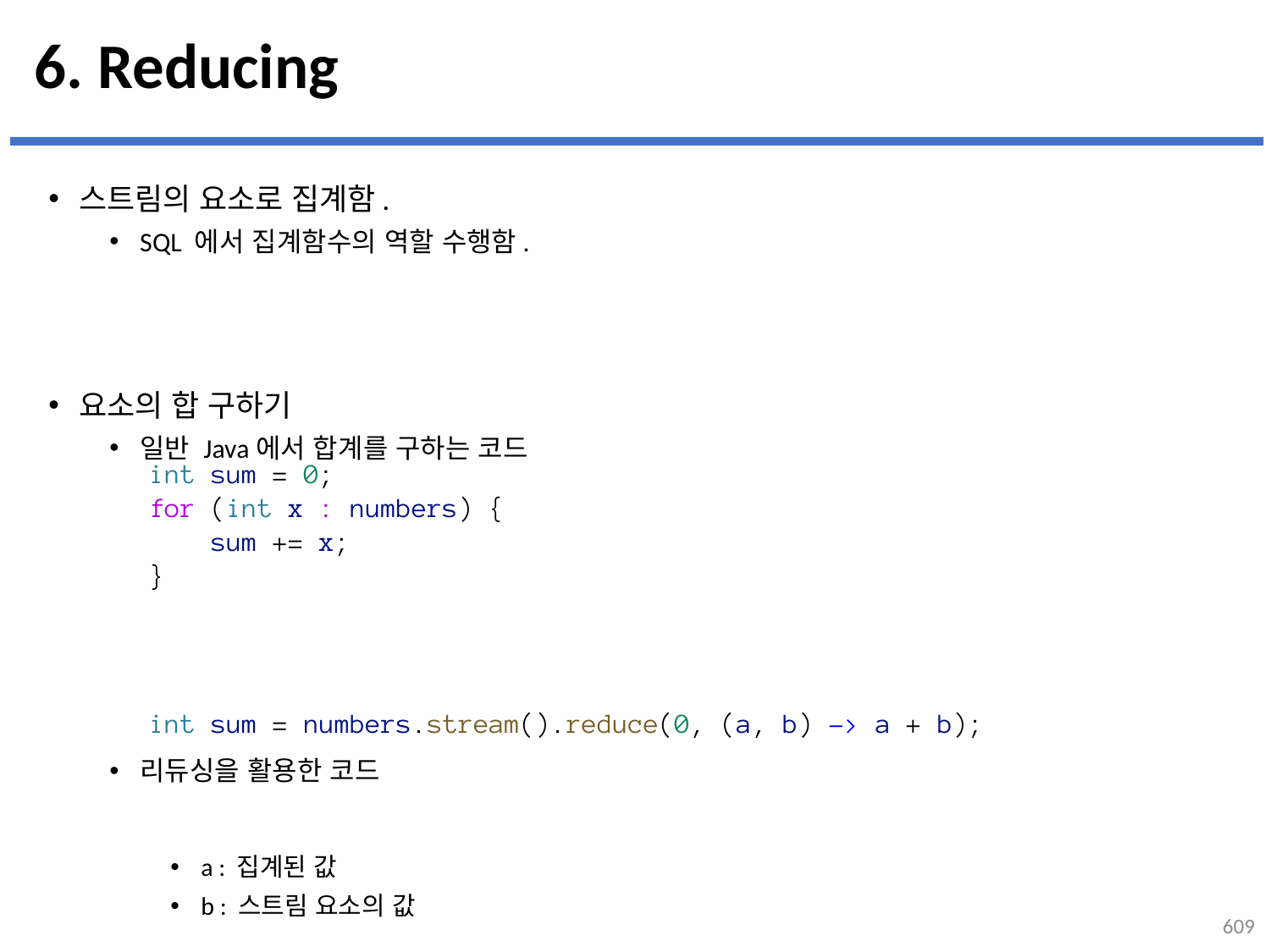

# 6. Reducing
스트림의 요소로 집계함.
SQL 에서 집계함수의 역할 수행함.

요소의 합 구하기
일반 Java에서 합계를 구하는 코드

리듀싱을 활용한 코드

a : 집계된 값
b : 스트림 요소의 값

int sum = 0;
for (int x : numbers) {
    sum += x;
}
int sum = numbers.stream().reduce(0, (a, b) -> a + b);
609